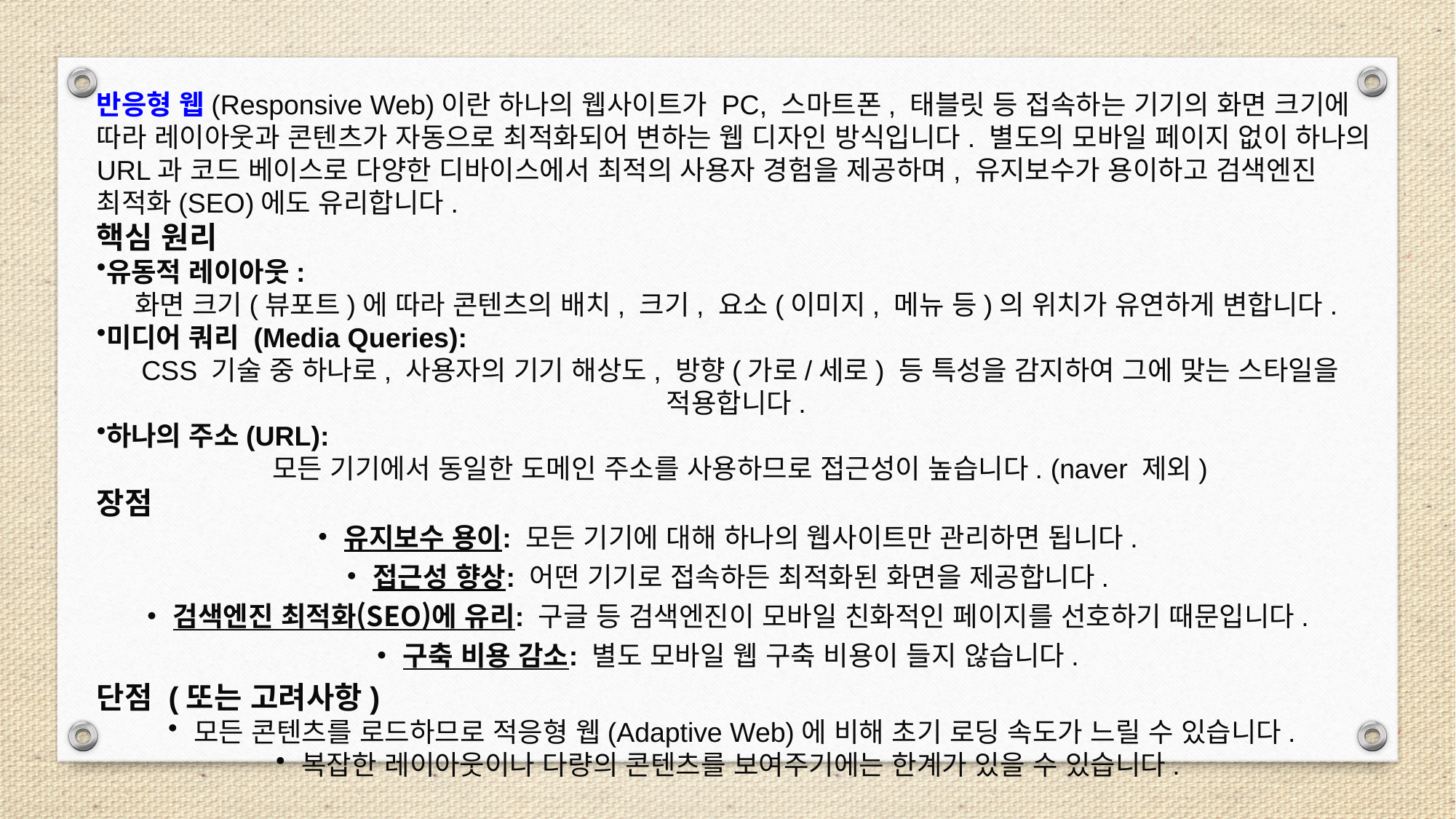

반응형 웹(Responsive Web)이란 하나의 웹사이트가 PC, 스마트폰, 태블릿 등 접속하는 기기의 화면 크기에 따라 레이아웃과 콘텐츠가 자동으로 최적화되어 변하는 웹 디자인 방식입니다. 별도의 모바일 페이지 없이 하나의 URL과 코드 베이스로 다양한 디바이스에서 최적의 사용자 경험을 제공하며, 유지보수가 용이하고 검색엔진 최적화(SEO)에도 유리합니다.
핵심 원리
유동적 레이아웃:
화면 크기(뷰포트)에 따라 콘텐츠의 배치, 크기, 요소(이미지, 메뉴 등)의 위치가 유연하게 변합니다.
미디어 쿼리 (Media Queries):
CSS 기술 중 하나로, 사용자의 기기 해상도, 방향(가로/세로) 등 특성을 감지하여 그에 맞는 스타일을 적용합니다.
하나의 주소(URL):
모든 기기에서 동일한 도메인 주소를 사용하므로 접근성이 높습니다. (naver 제외)
장점
유지보수 용이: 모든 기기에 대해 하나의 웹사이트만 관리하면 됩니다.
접근성 향상: 어떤 기기로 접속하든 최적화된 화면을 제공합니다.
검색엔진 최적화(SEO)에 유리: 구글 등 검색엔진이 모바일 친화적인 페이지를 선호하기 때문입니다.
구축 비용 감소: 별도 모바일 웹 구축 비용이 들지 않습니다.
단점 (또는 고려사항)
모든 콘텐츠를 로드하므로 적응형 웹(Adaptive Web)에 비해 초기 로딩 속도가 느릴 수 있습니다.
복잡한 레이아웃이나 다량의 콘텐츠를 보여주기에는 한계가 있을 수 있습니다.